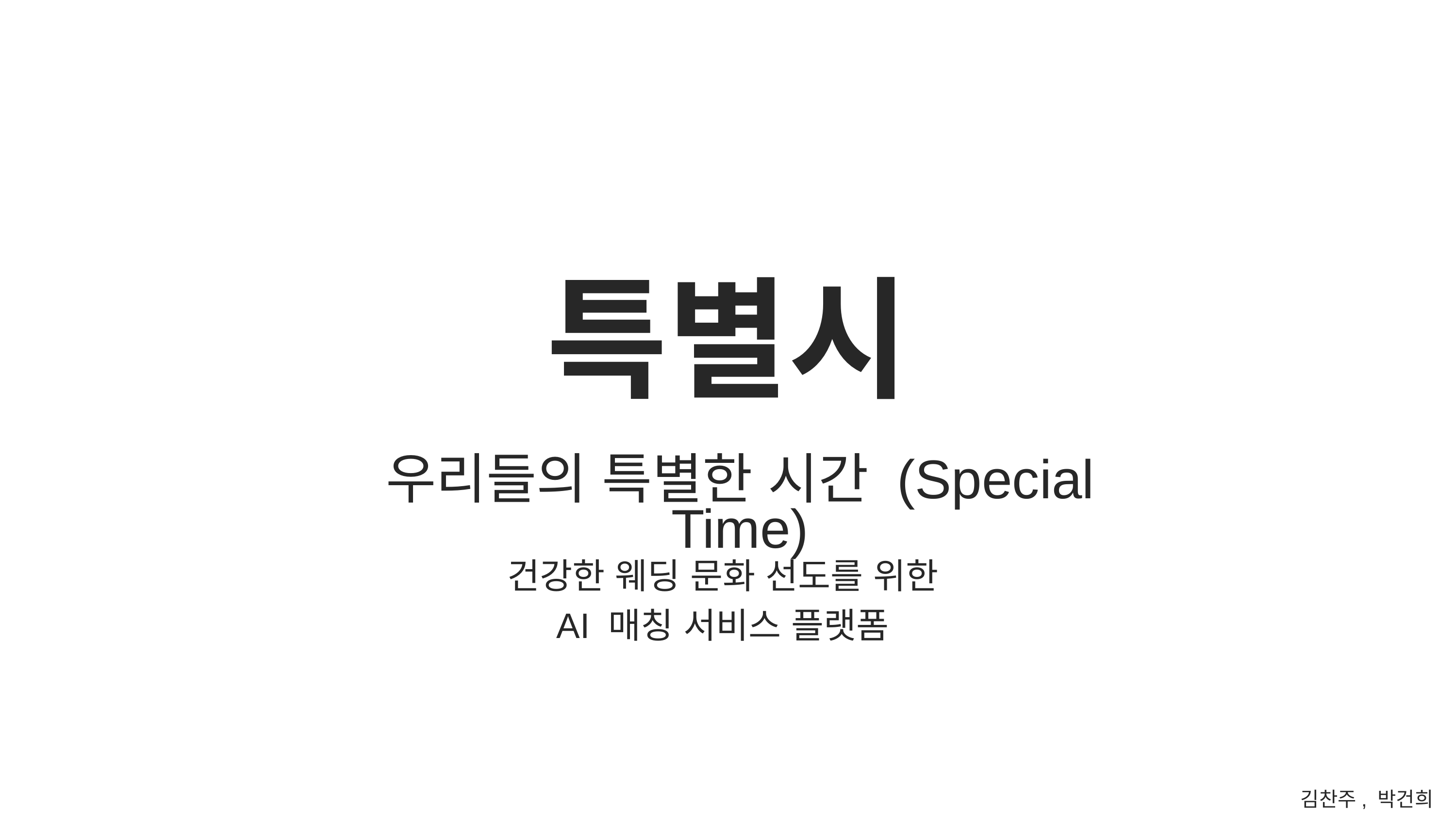

특별시
우리들의 특별한 시간 (Special Time)
건강한 웨딩 문화 선도를 위한
AI 매칭 서비스 플랫폼
김찬주, 박건희